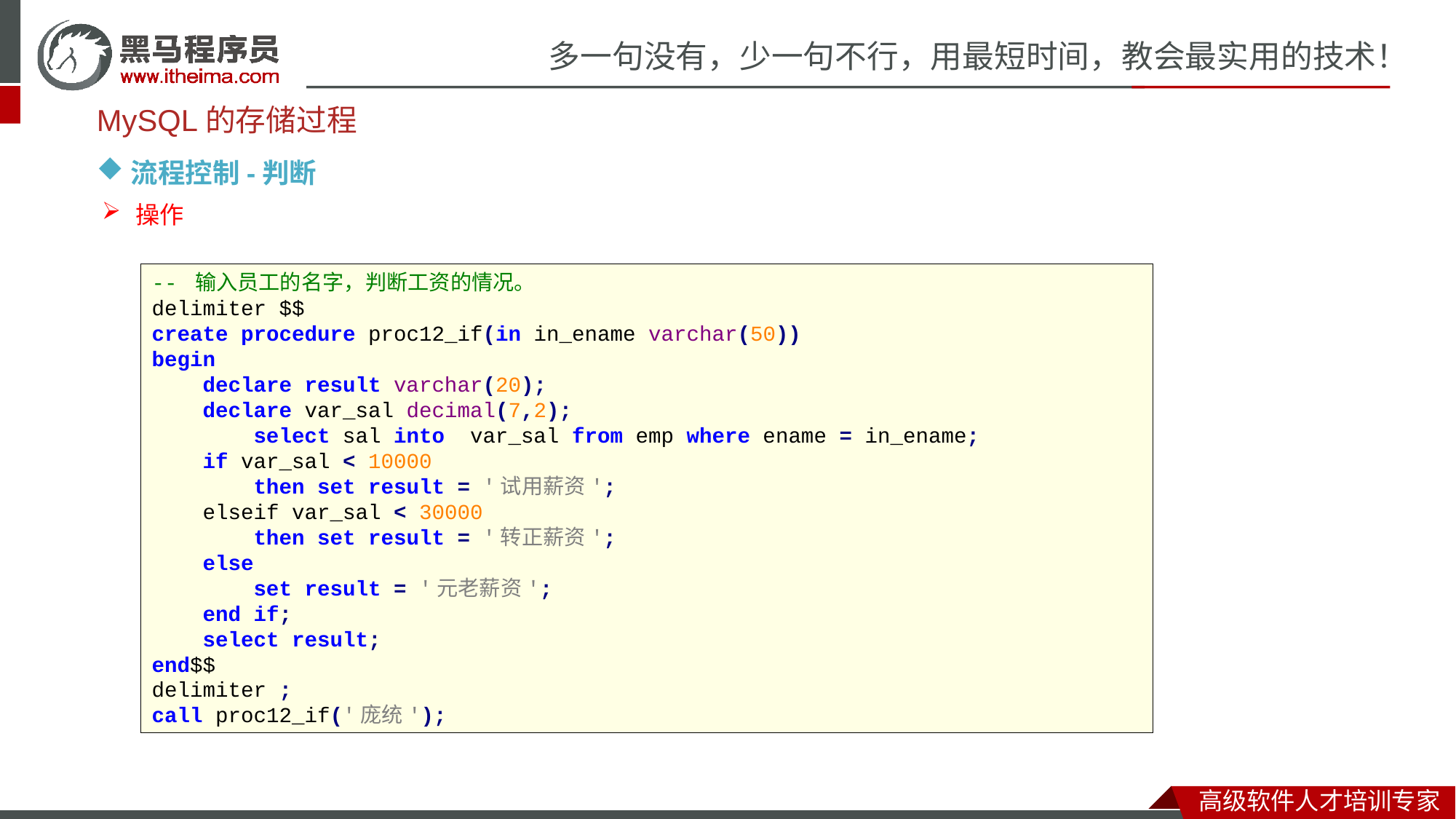

MySQL的存储过程
流程控制-判断
操作
-- 输入员工的名字，判断工资的情况。
delimiter $$
create procedure proc12_if(in in_ename varchar(50))
begin
    declare result varchar(20);
    declare var_sal decimal(7,2);
        select sal into  var_sal from emp where ename = in_ename;
    if var_sal < 10000
        then set result = '试用薪资';
    elseif var_sal < 30000
        then set result = '转正薪资';
    else
        set result = '元老薪资';
    end if;
    select result;
end$$
delimiter ;
call proc12_if('庞统');